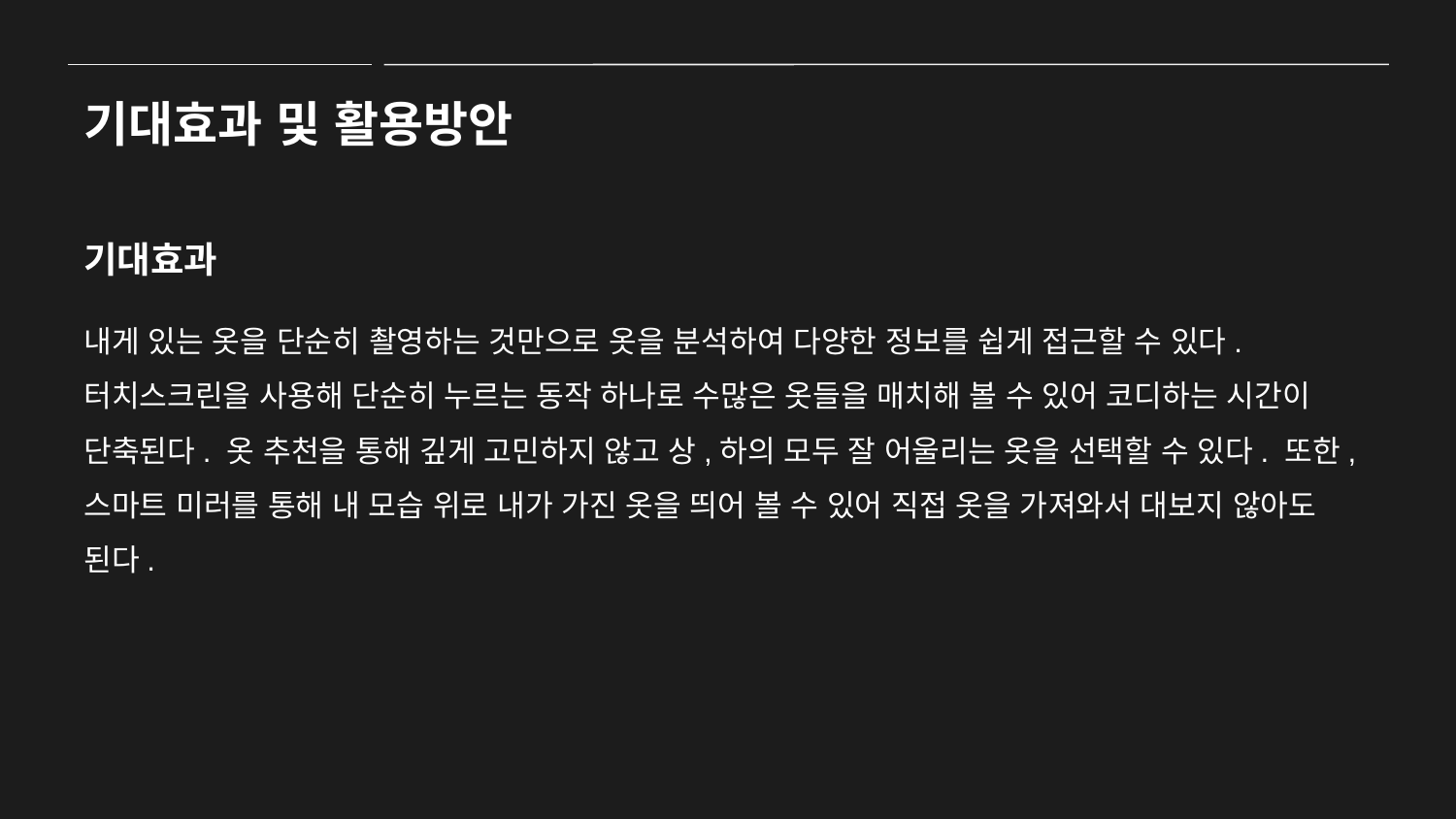

기대효과 및 활용방안
기대효과
내게 있는 옷을 단순히 촬영하는 것만으로 옷을 분석하여 다양한 정보를 쉽게 접근할 수 있다. 터치스크린을 사용해 단순히 누르는 동작 하나로 수많은 옷들을 매치해 볼 수 있어 코디하는 시간이 단축된다. 옷 추천을 통해 깊게 고민하지 않고 상,하의 모두 잘 어울리는 옷을 선택할 수 있다. 또한, 스마트 미러를 통해 내 모습 위로 내가 가진 옷을 띄어 볼 수 있어 직접 옷을 가져와서 대보지 않아도 된다.